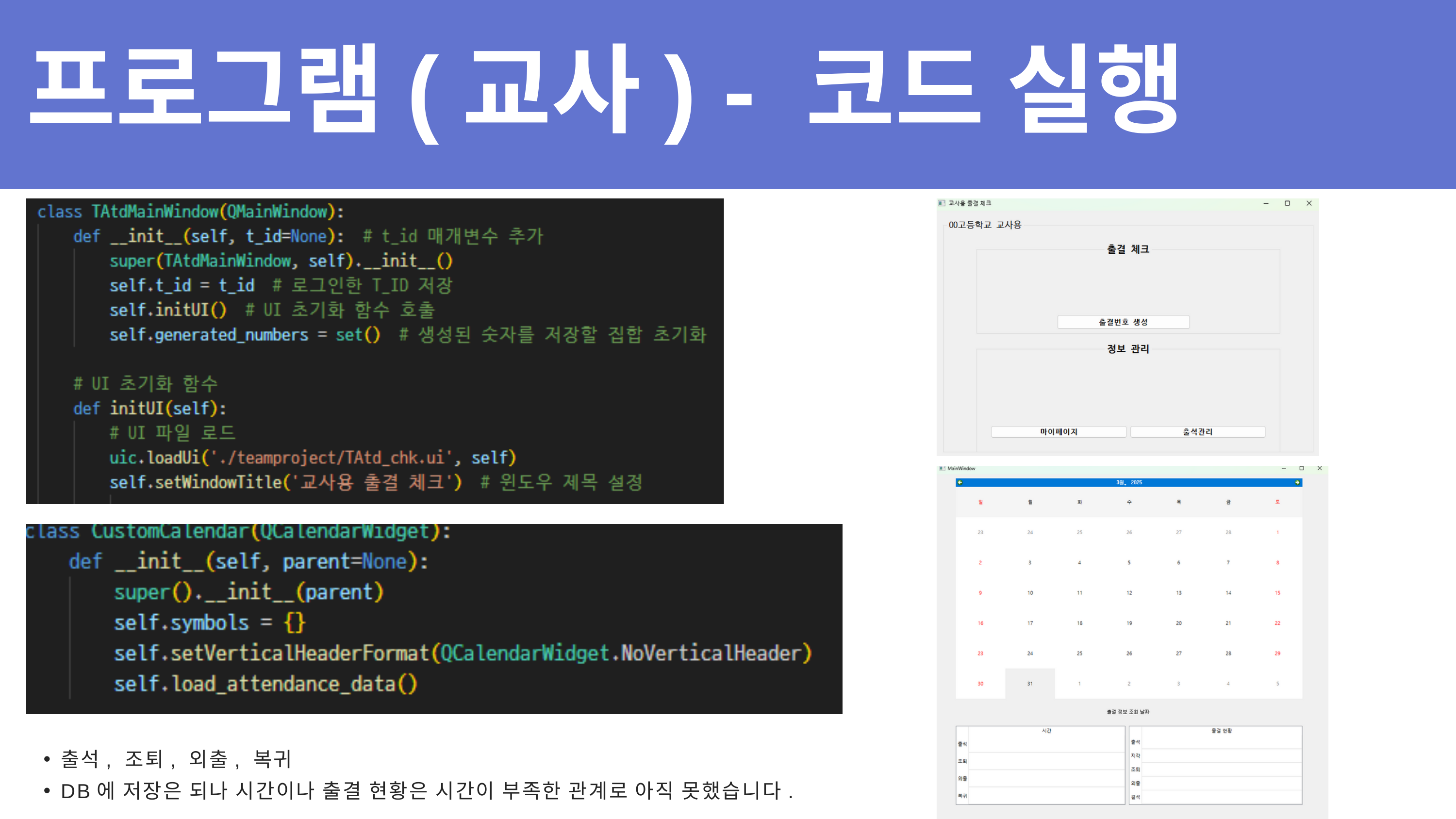

프로그램(교사) - 코드 실행

출석, 조퇴, 외출, 복귀
DB에 저장은 되나 시간이나 출결 현황은 시간이 부족한 관계로 아직 못했습니다.